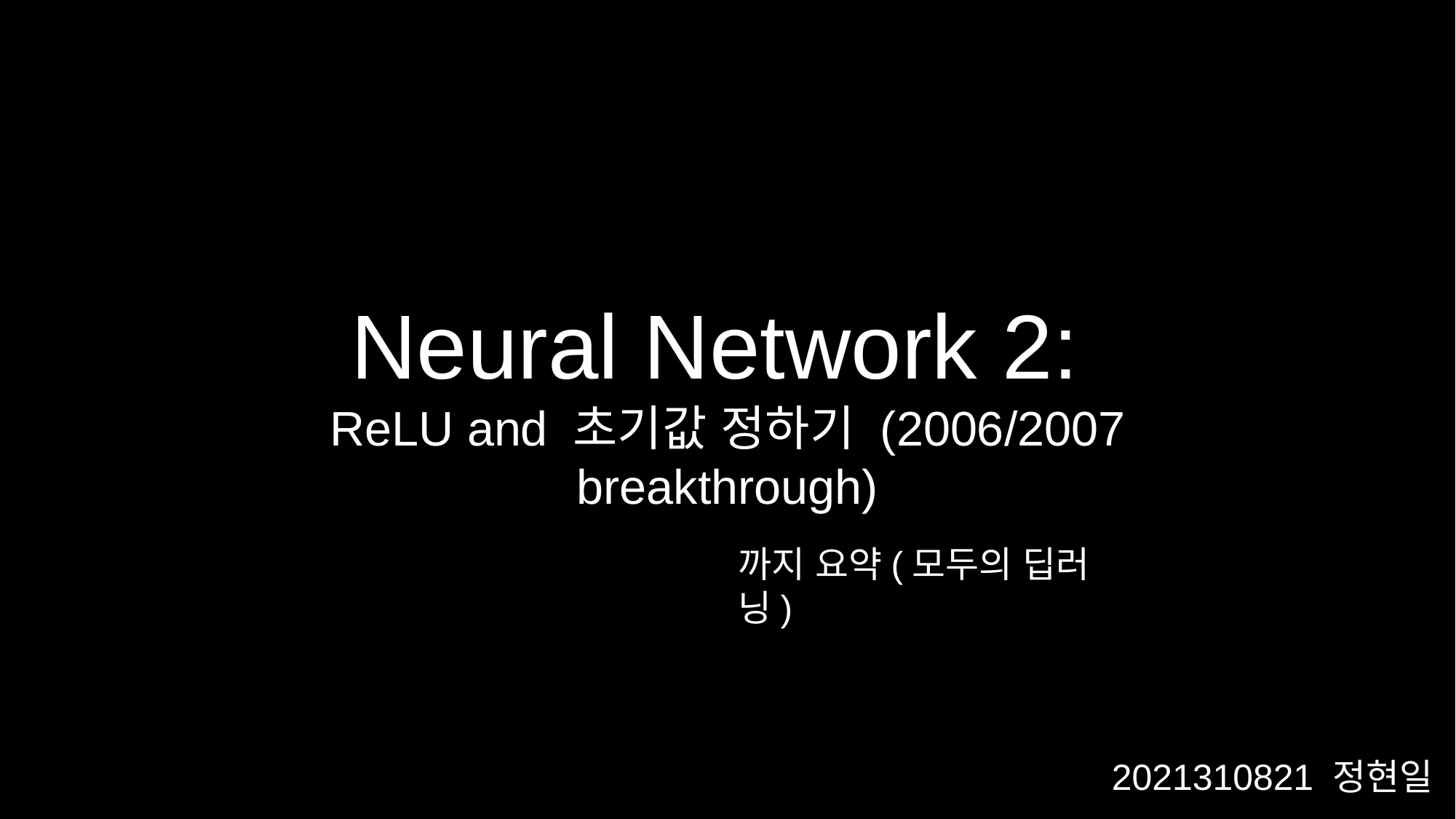

Neural Network 2:
ReLU and 초기값 정하기 (2006/2007 breakthrough)
까지 요약(모두의 딥러닝)
2021310821 정현일